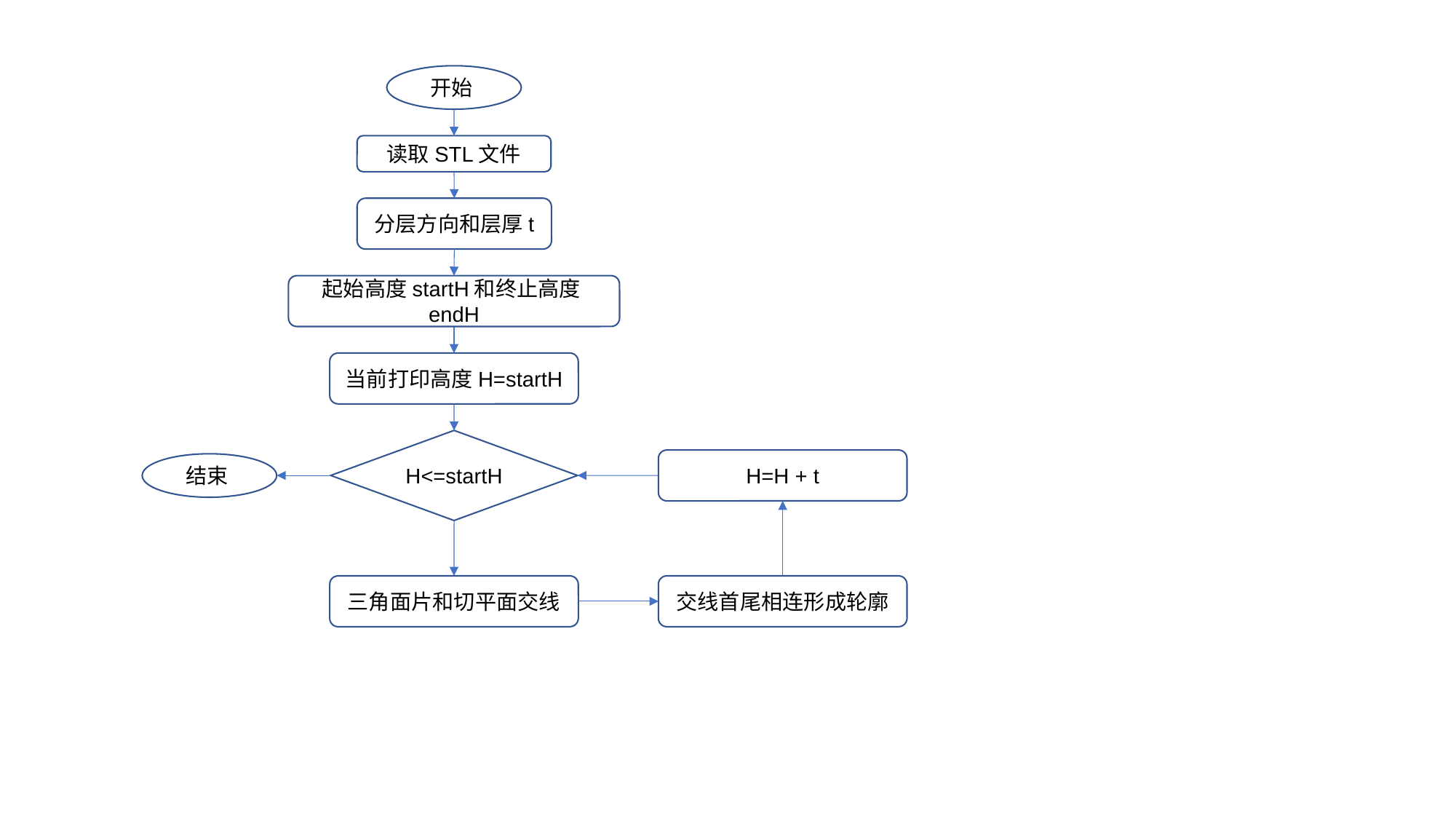

开始
读取STL文件
分层方向和层厚t
起始高度startH和终止高度endH
当前打印高度H=startH
H<=startH
H=H + t
结束
三角面片和切平面交线
交线首尾相连形成轮廓